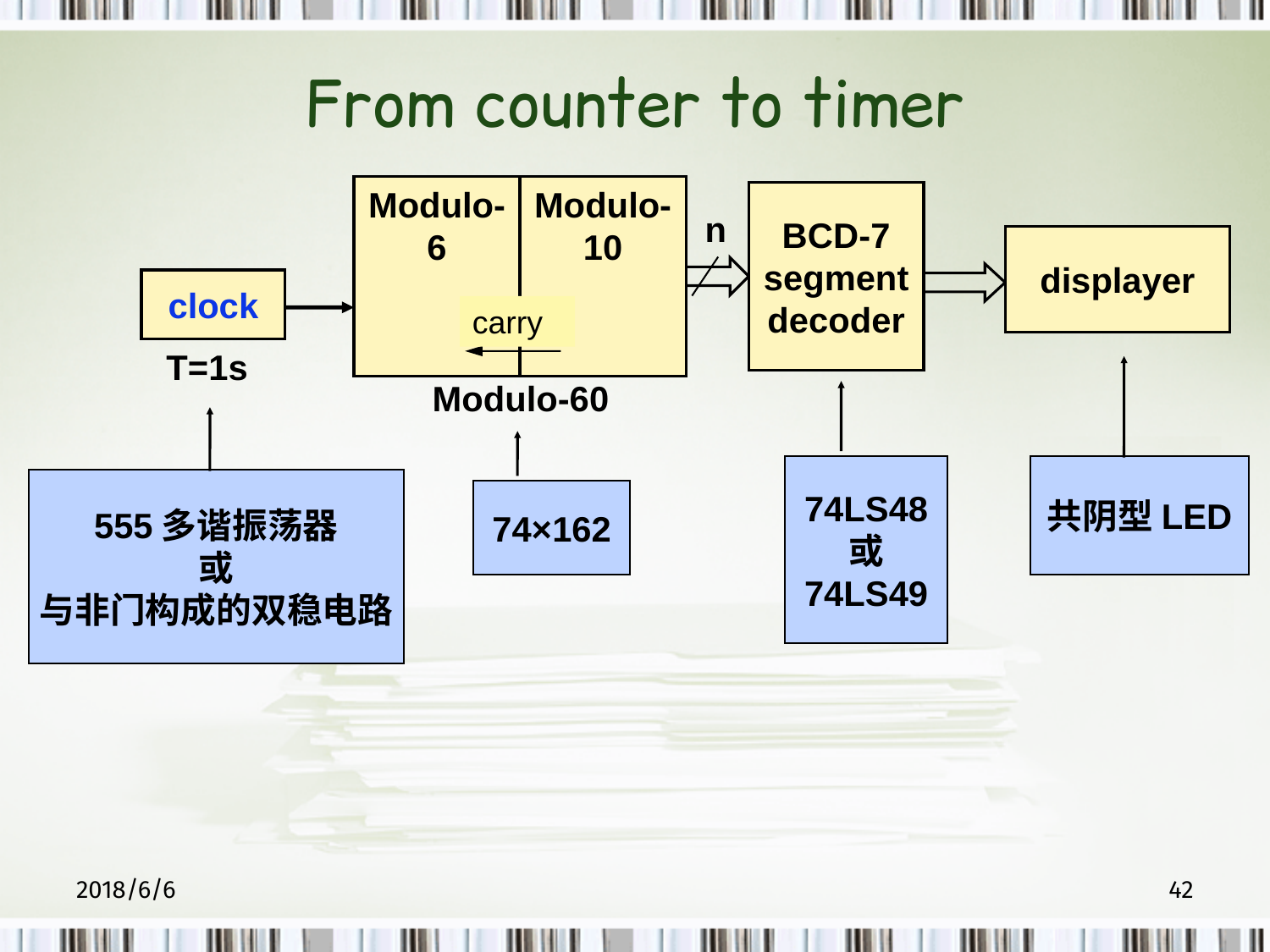

# From counter to timer
Modulo-6
Modulo-10
BCD-7 segment decoder
displayer

n

clock
carry

T=1s

共阴型LED
Modulo-60

74LS48
或
74LS49

555多谐振荡器
或
与非门构成的双稳电路

74×162
2018/6/6
42